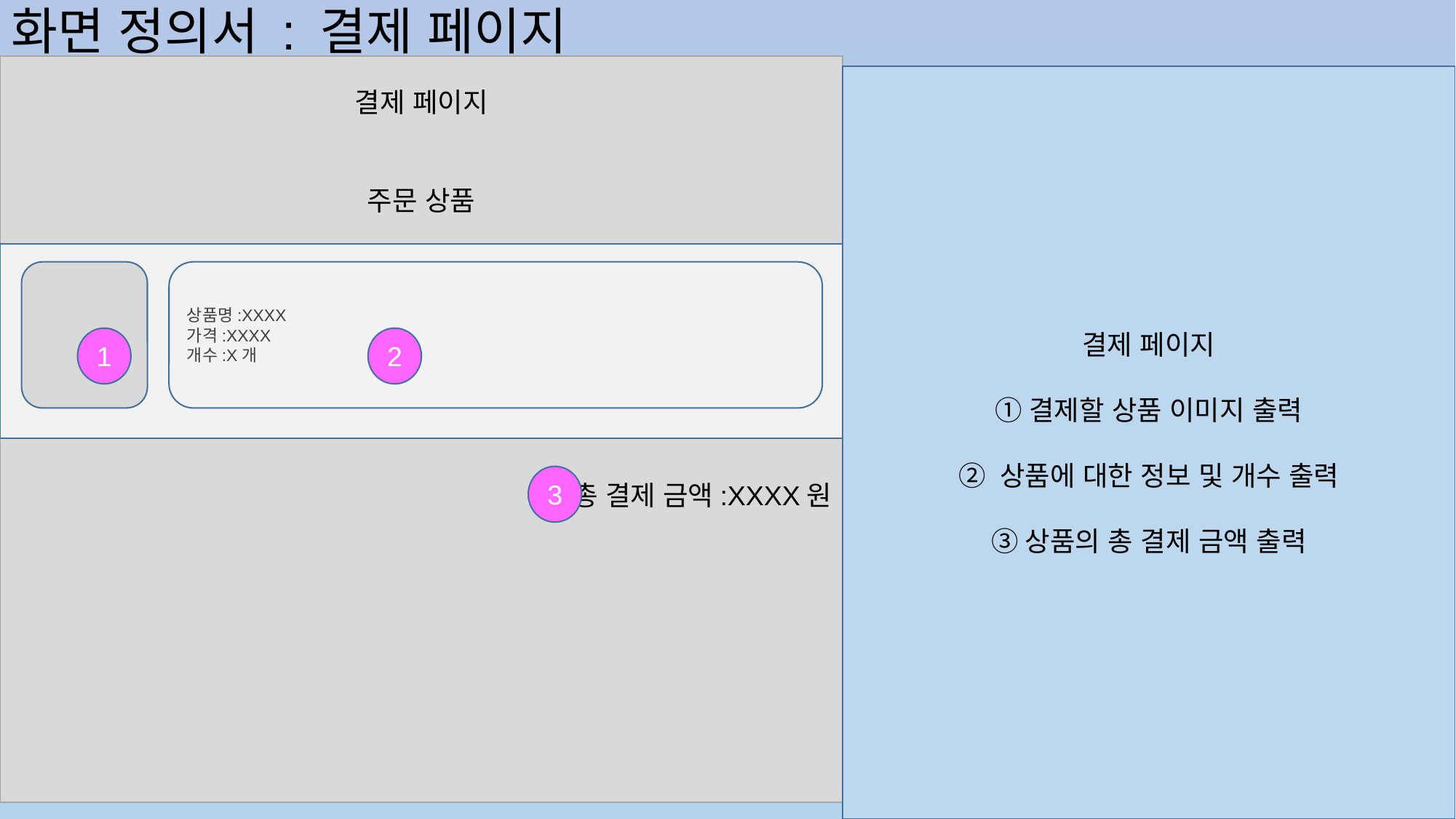

# 화면 정의서 : 결제 페이지
결제 페이지

주문 상품

                          총 결제 금액:XXXX원

결제 페이지

①결제할 상품 이미지 출력

② 상품에 대한 정보 및 개수 출력

③상품의 총 결제 금액 출력

상품명:XXXX
가격:XXXX
개수:X개
2
1
3